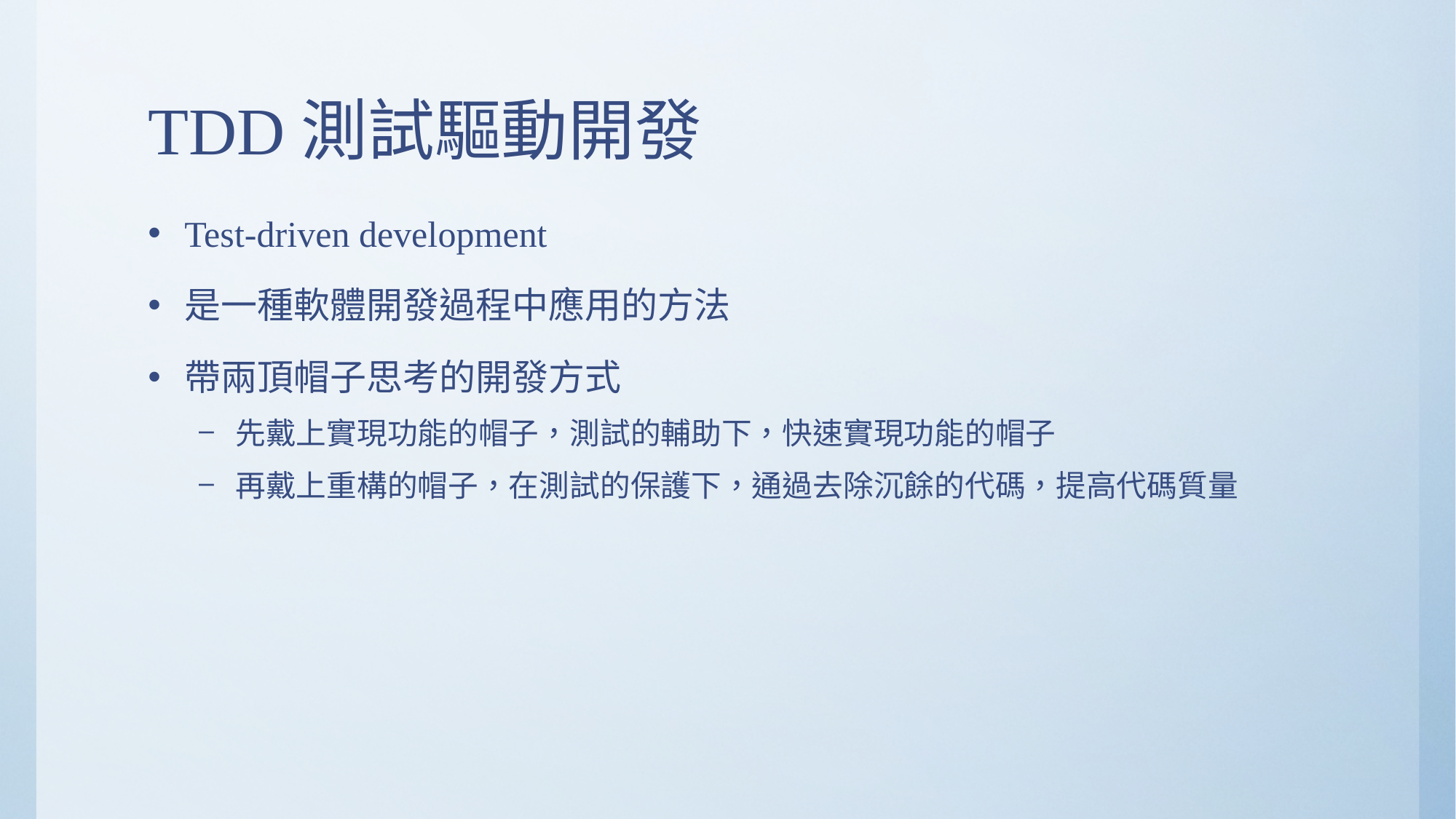

# TDD測試驅動開發
Test-driven development
是一種軟體開發過程中應用的方法
帶兩頂帽子思考的開發方式
先戴上實現功能的帽子，測試的輔助下，快速實現功能的帽子
再戴上重構的帽子，在測試的保護下，通過去除沉餘的代碼，提高代碼質量